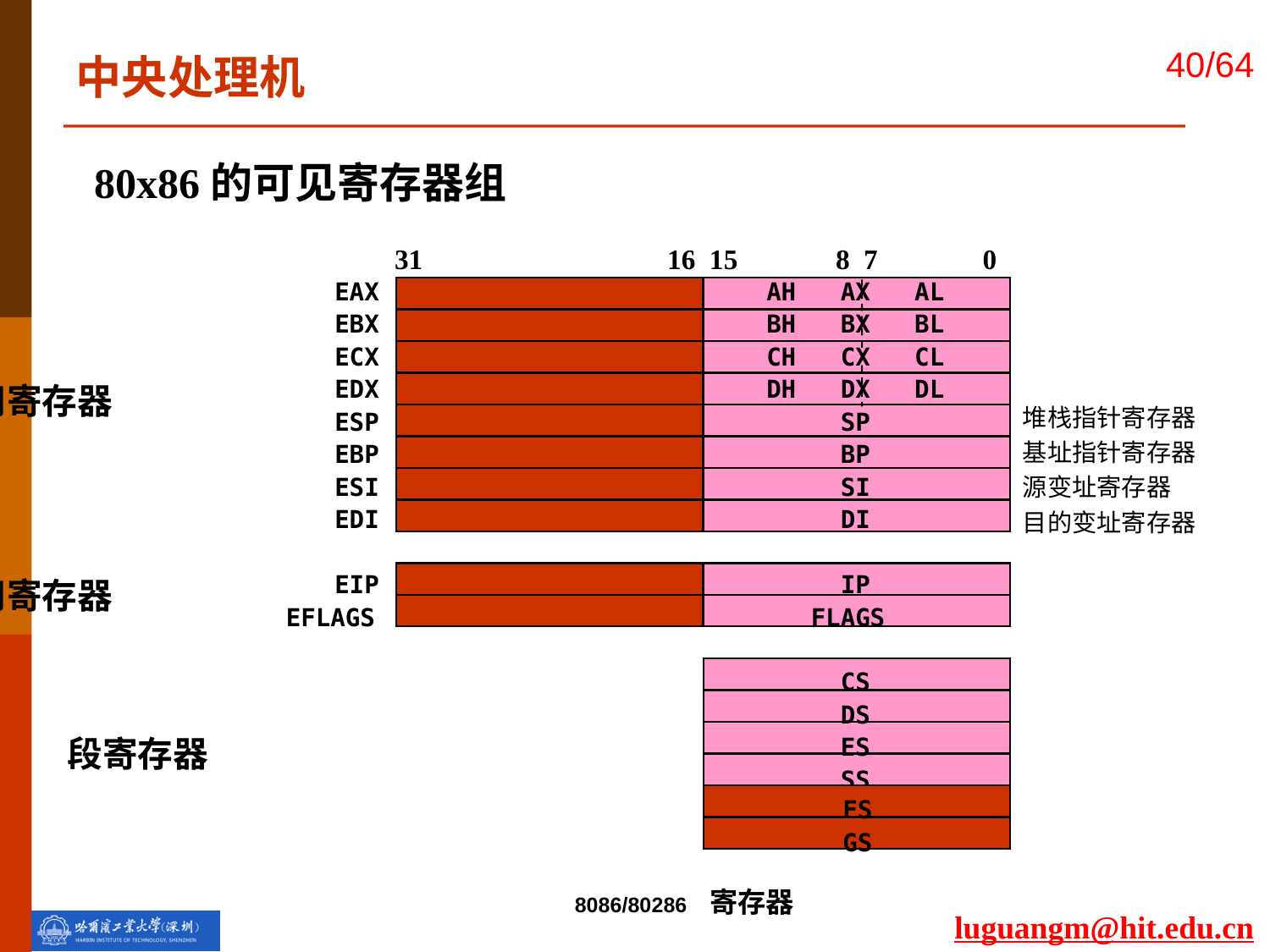

中央处理机
80x86的可见寄存器组
 31                                   16  15              8  7               0
EAX
EBX
ECX
EDX
ESP
EBP
ESI
EDI

EIP
 EFLAGS

FS
GS
  AH   AX   AL
  BH   BX   BL
  CH   CX   CL
  DH   DX   DL
       SP
       BP
       SI
       DI

       IP
     FLAGS

       CS
       DS
       ES
       SS

通用寄存器
堆栈指针寄存器
基址指针寄存器
源变址寄存器
目的变址寄存器
专用寄存器
段寄存器
8086/80286  寄存器